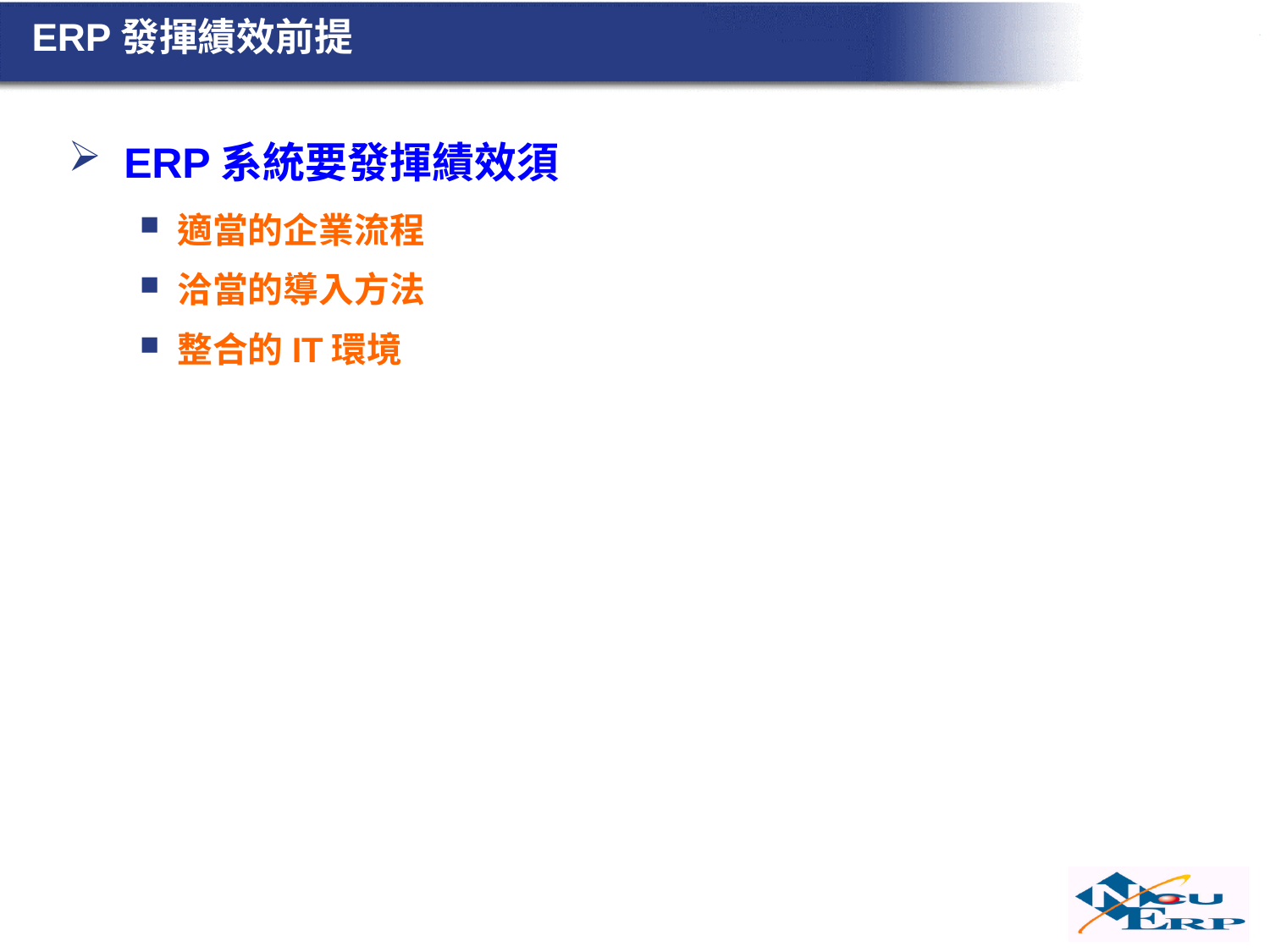

# ERP發揮績效前提
ERP系統要發揮績效須
適當的企業流程
洽當的導入方法
整合的IT環境